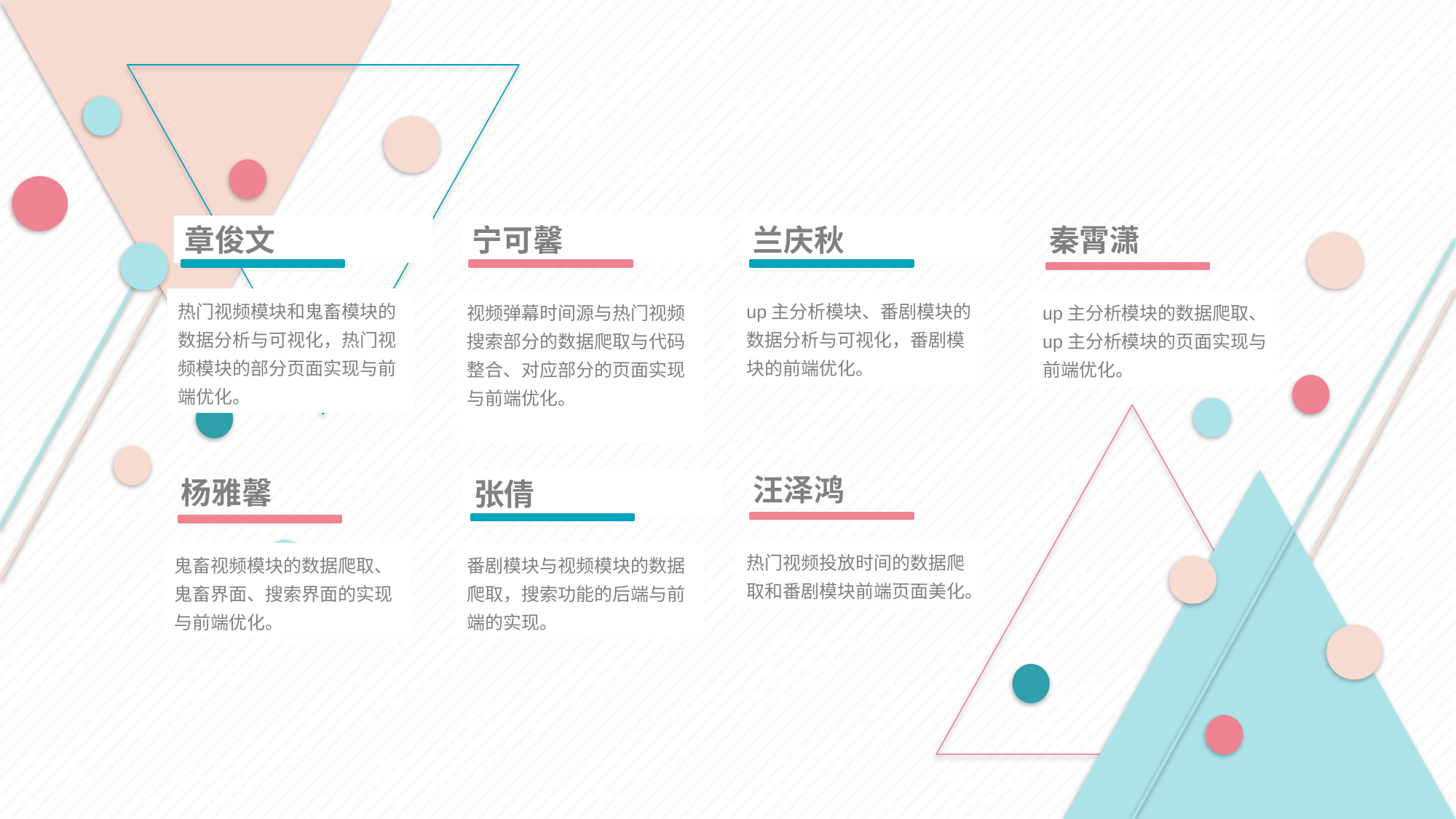

章俊文

热门视频模块和鬼畜模块的数据分析与可视化，热门视频模块的部分页面实现与前端优化。
宁可馨
视频弹幕时间源与热门视频搜索部分的数据爬取与代码整合、对应部分的页面实现与前端优化。

兰庆秋

up主分析模块、番剧模块的数据分析与可视化，番剧模块的前端优化。
秦霄潇

up主分析模块的数据爬取、up主分析模块的页面实现与前端优化。

汪泽鸿

热门视频投放时间的数据爬取和番剧模块前端页面美化。
杨雅馨

鬼畜视频模块的数据爬取、鬼畜界面、搜索界面的实现与前端优化。
张倩

番剧模块与视频模块的数据爬取，搜索功能的后端与前端的实现。